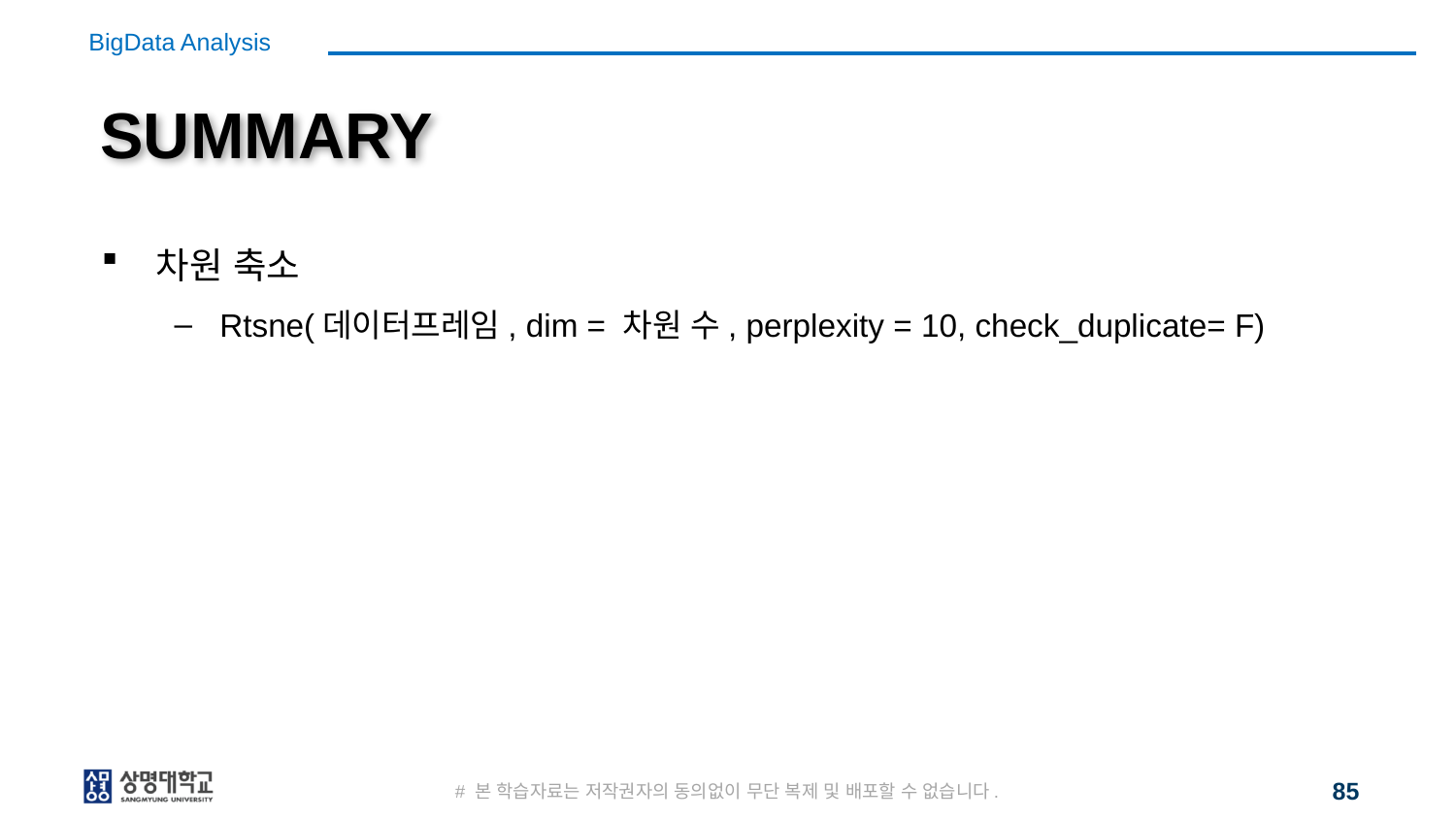

# SUMMARY
차원 축소
Rtsne(데이터프레임, dim = 차원 수, perplexity = 10, check_duplicate= F)
85
# 본 학습자료는 저작권자의 동의없이 무단 복제 및 배포할 수 없습니다.